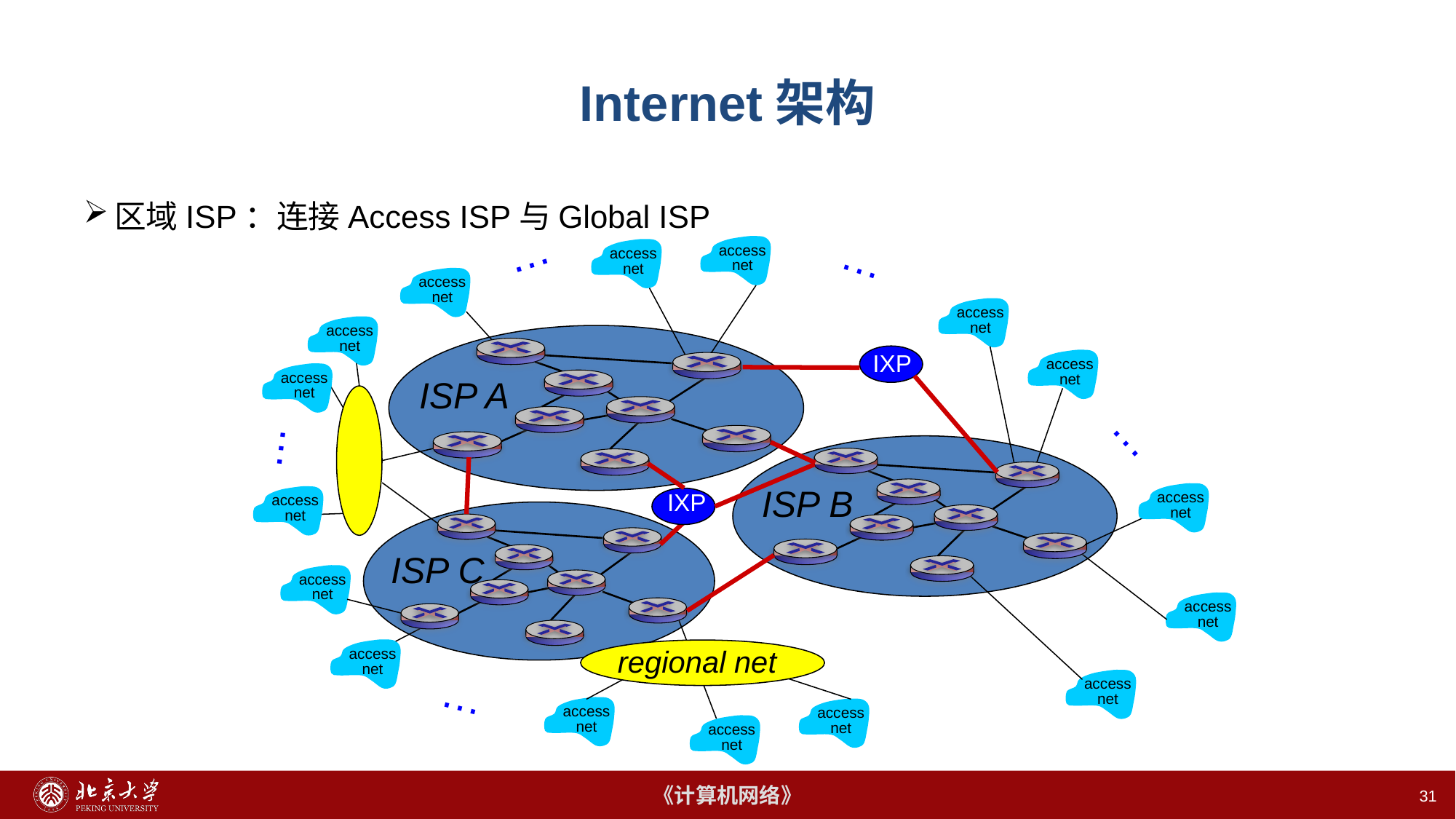

# Internet架构
区域ISP：连接Access ISP与Global ISP
…
…

access
net

access
net

access
net

access
net

access
net

IXP

access
net

access
net
ISP A

…

…

IXP

ISP B

access
net

access
net

ISP C

access
net

access
net

regional net

access
net

access
net
…

access
net

access
net

access
net
31